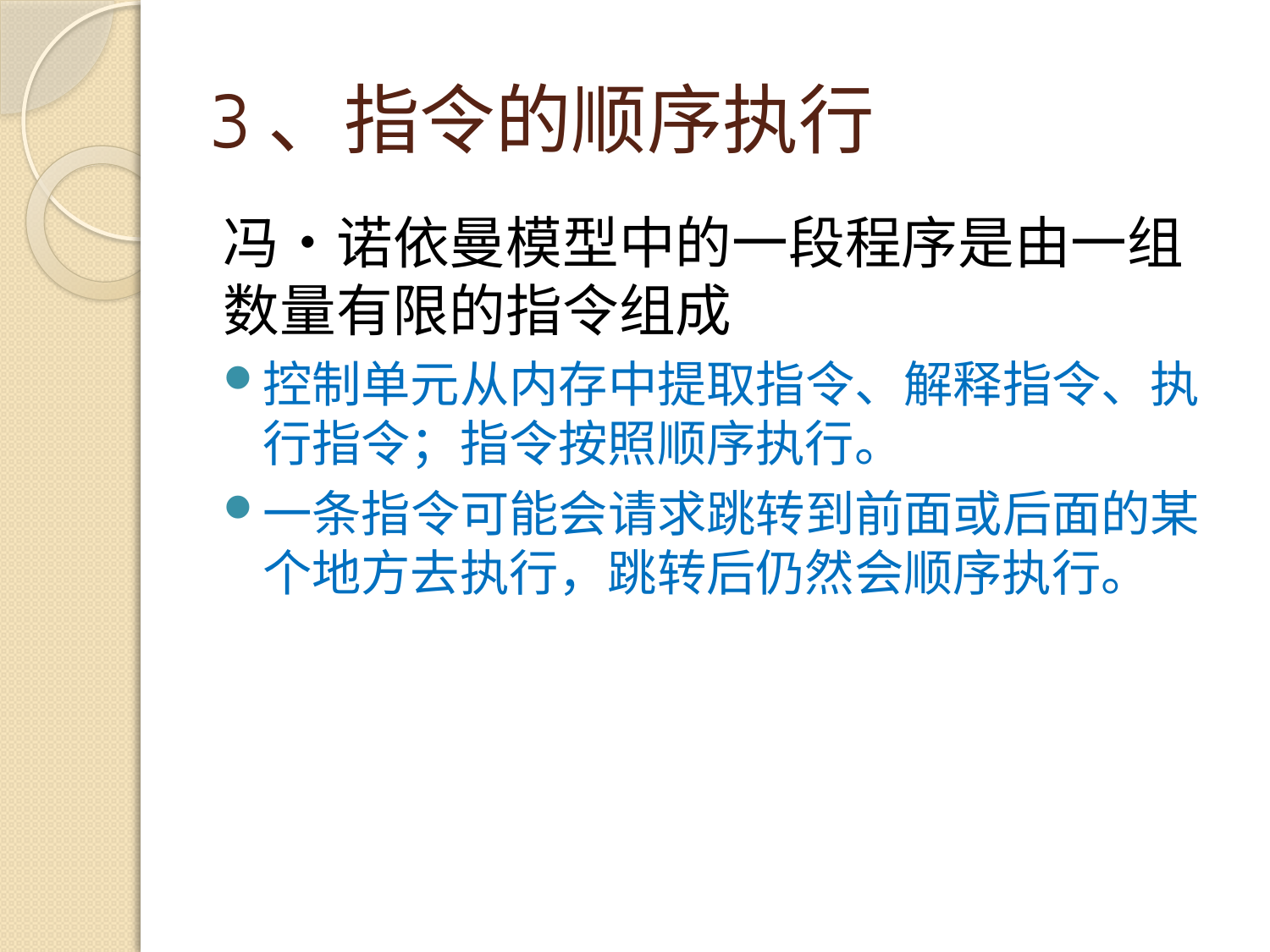

# 3、指令的顺序执行
冯•诺依曼模型中的一段程序是由一组数量有限的指令组成
控制单元从内存中提取指令、解释指令、执行指令；指令按照顺序执行。
一条指令可能会请求跳转到前面或后面的某个地方去执行，跳转后仍然会顺序执行。